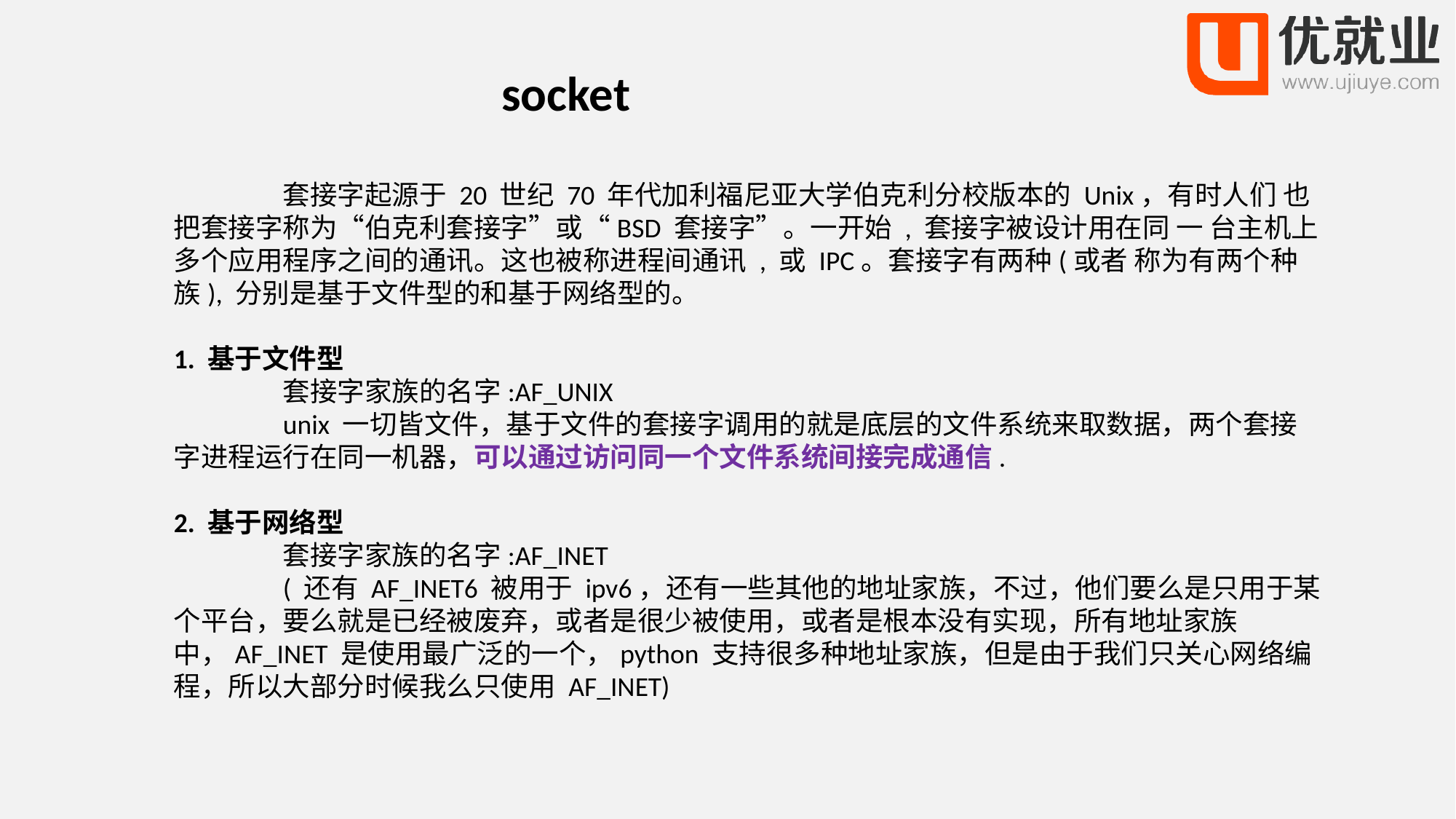

socket
	套接字起源于 20 世纪 70 年代加利福尼亚大学伯克利分校版本的 Unix，有时人们 也把套接字称为“伯克利套接字”或“BSD 套接字”。一开始 , 套接字被设计用在同 一 台主机上多个应用程序之间的通讯。这也被称进程间通讯 , 或 IPC。套接字有两种(或者 称为有两个种族), 分别是基于文件型的和基于网络型的。

1. 基于文件型
	套接字家族的名字:AF_UNIX
	unix 一切皆文件，基于文件的套接字调用的就是底层的文件系统来取数据，两个套接字进程运行在同一机器，可以通过访问同一个文件系统间接完成通信.

2. 基于网络型
	套接字家族的名字:AF_INET
	( 还有 AF_INET6 被用于 ipv6，还有一些其他的地址家族，不过，他们要么是只用于某个平台，要么就是已经被废弃，或者是很少被使用，或者是根本没有实现，所有地址家族中，AF_INET 是使用最广泛的一个，python 支持很多种地址家族，但是由于我们只关心网络编程，所以大部分时候我么只使用 AF_INET)